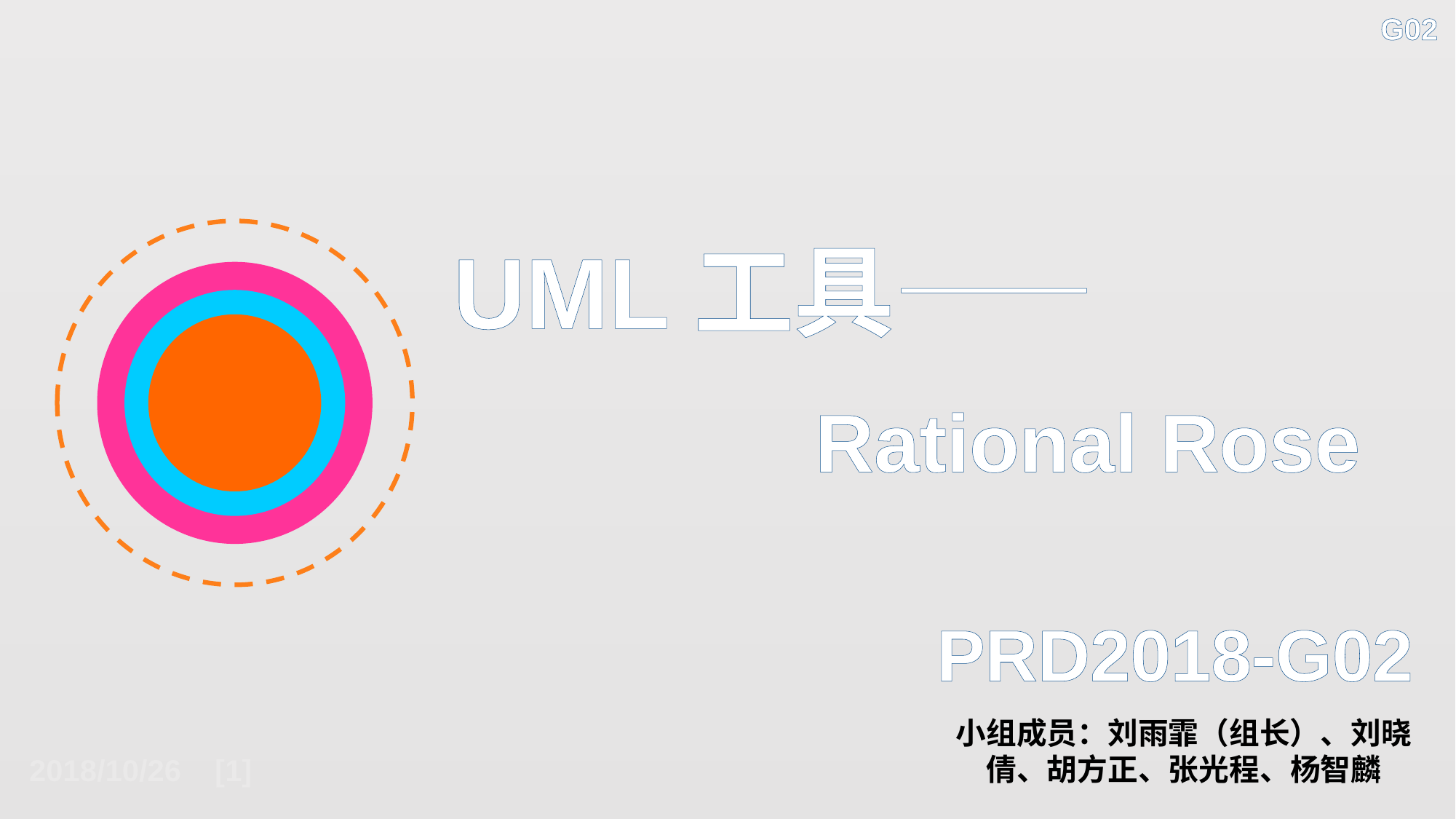

G02

UML工具——

Rational Rose
PRD2018-G02
小组成员：刘雨霏（组长）、刘晓倩、胡方正、张光程、杨智麟
2018/10/26    [1]